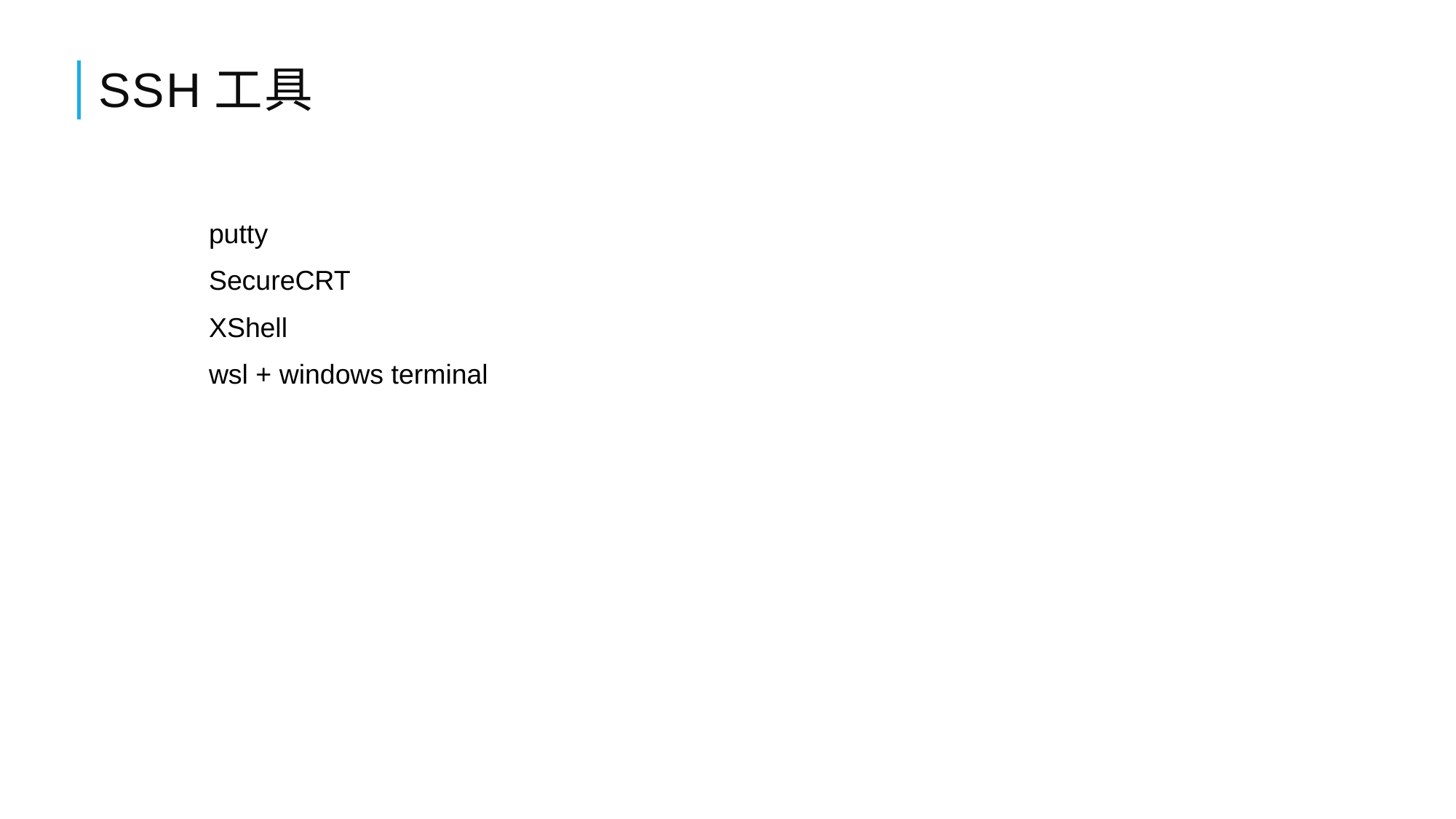

# ssh工具
putty
SecureCRT
XShell
wsl + windows terminal